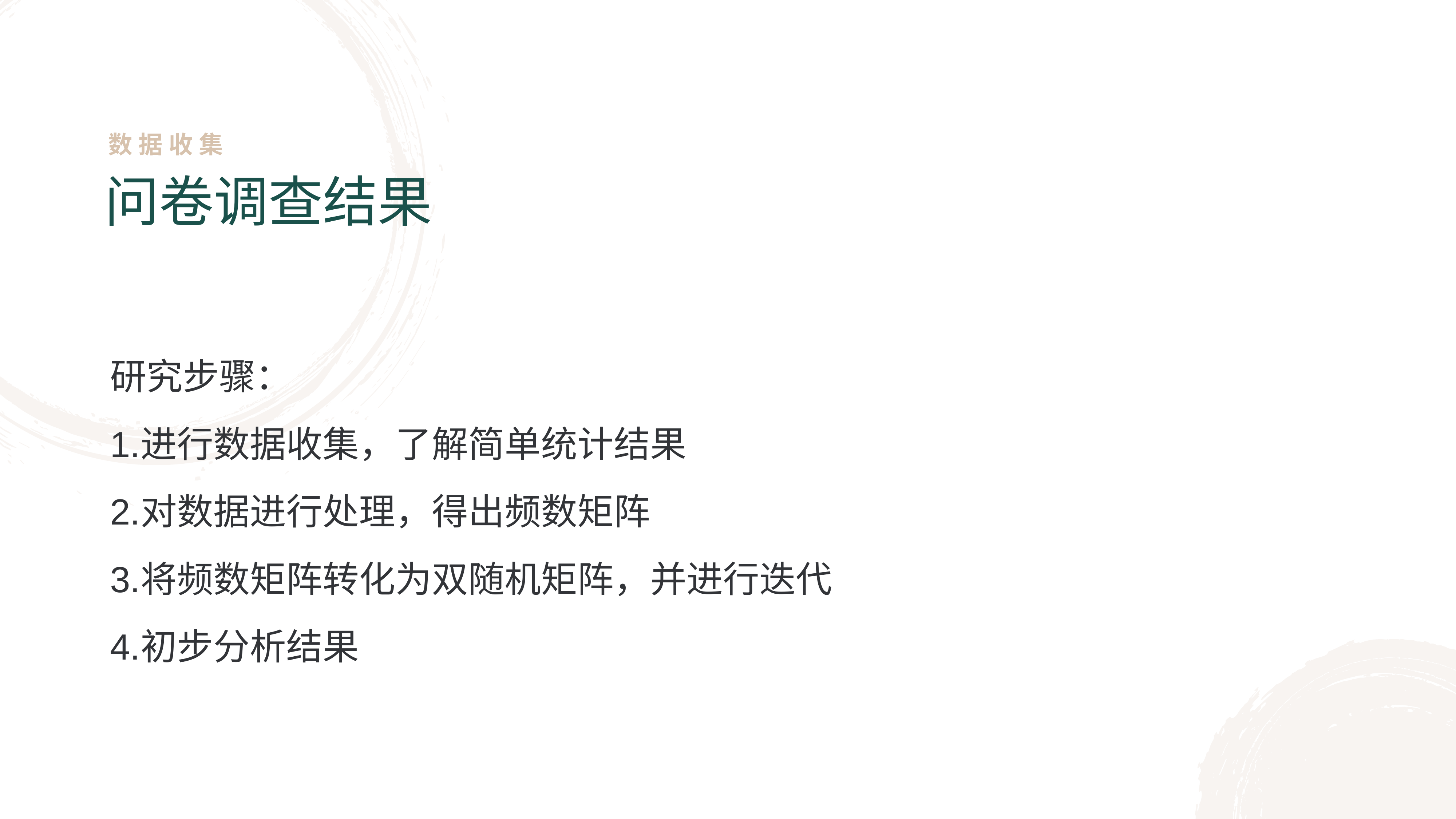

数据收集
问卷调查结果
研究步骤：
进行数据收集，了解简单统计结果
对数据进行处理，得出频数矩阵
将频数矩阵转化为双随机矩阵，并进行迭代
初步分析结果